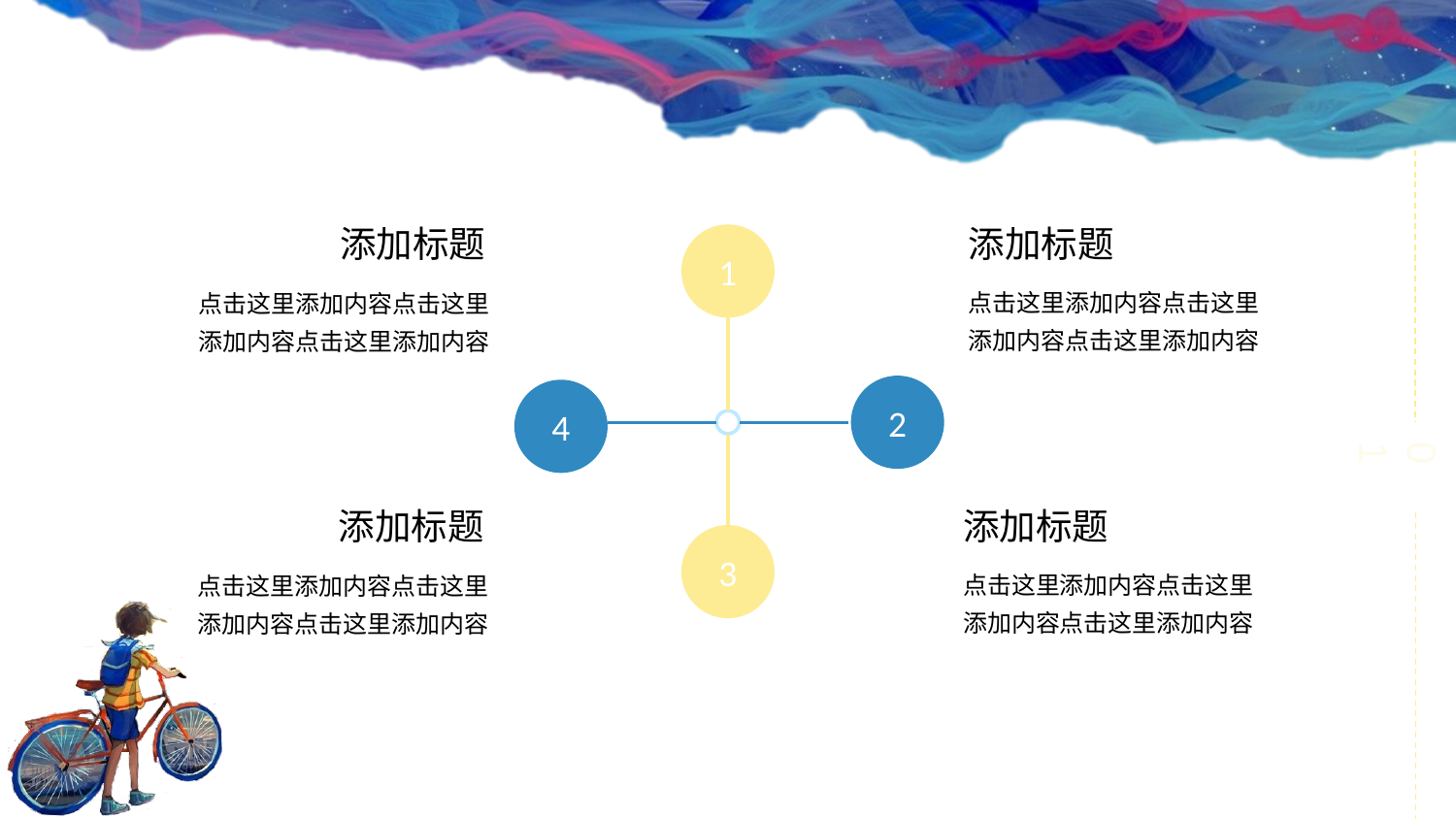

添加标题
点击这里添加内容点击这里添加内容点击这里添加内容
添加标题
点击这里添加内容点击这里添加内容点击这里添加内容
1
2
4

01
添加标题
点击这里添加内容点击这里添加内容点击这里添加内容
添加标题
点击这里添加内容点击这里添加内容点击这里添加内容
3